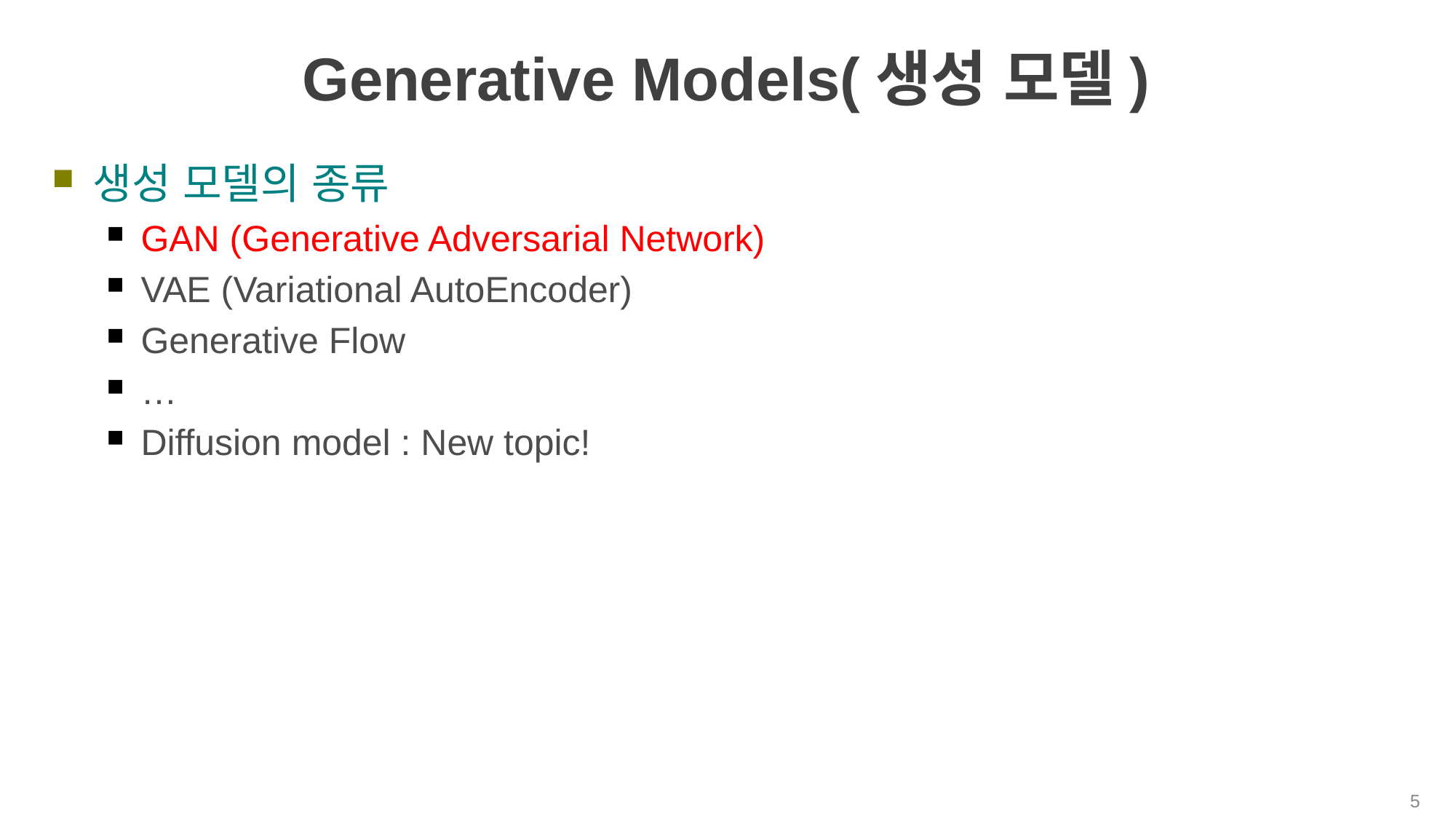

# Generative Models(생성 모델)
생성 모델의 종류
GAN (Generative Adversarial Network)
VAE (Variational AutoEncoder)
Generative Flow
…
Diffusion model : New topic!
5